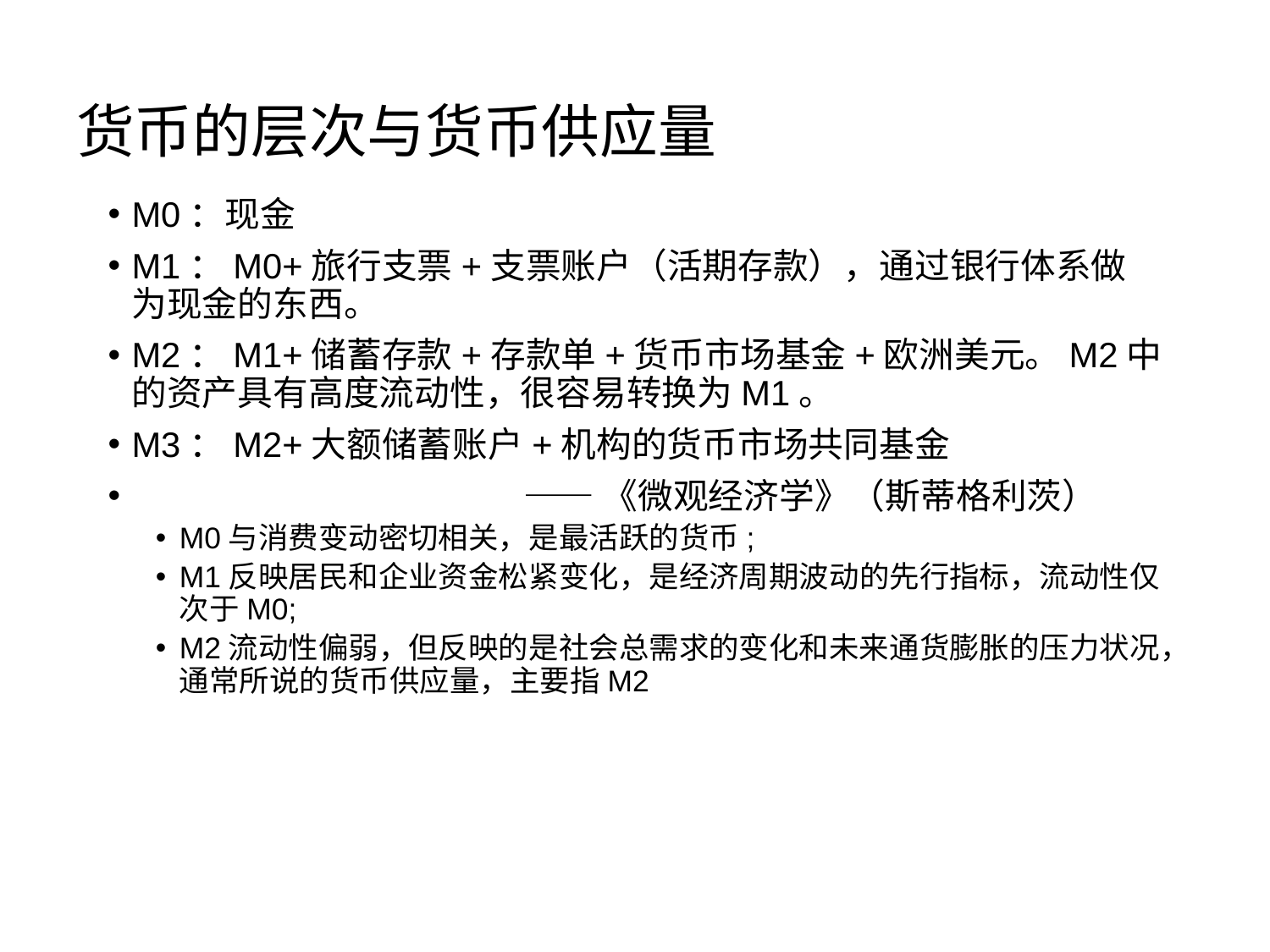

# 货币的层次与货币供应量
M0：现金
M1：M0+旅行支票+支票账户（活期存款），通过银行体系做为现金的东西。
M2：M1+储蓄存款+存款单+货币市场基金+欧洲美元。M2中的资产具有高度流动性，很容易转换为M1。
M3：M2+大额储蓄账户+机构的货币市场共同基金
                                                  ——《微观经济学》（斯蒂格利茨）
M0与消费变动密切相关，是最活跃的货币;
M1反映居民和企业资金松紧变化，是经济周期波动的先行指标，流动性仅次于M0;
M2流动性偏弱，但反映的是社会总需求的变化和未来通货膨胀的压力状况，通常所说的货币供应量，主要指M2